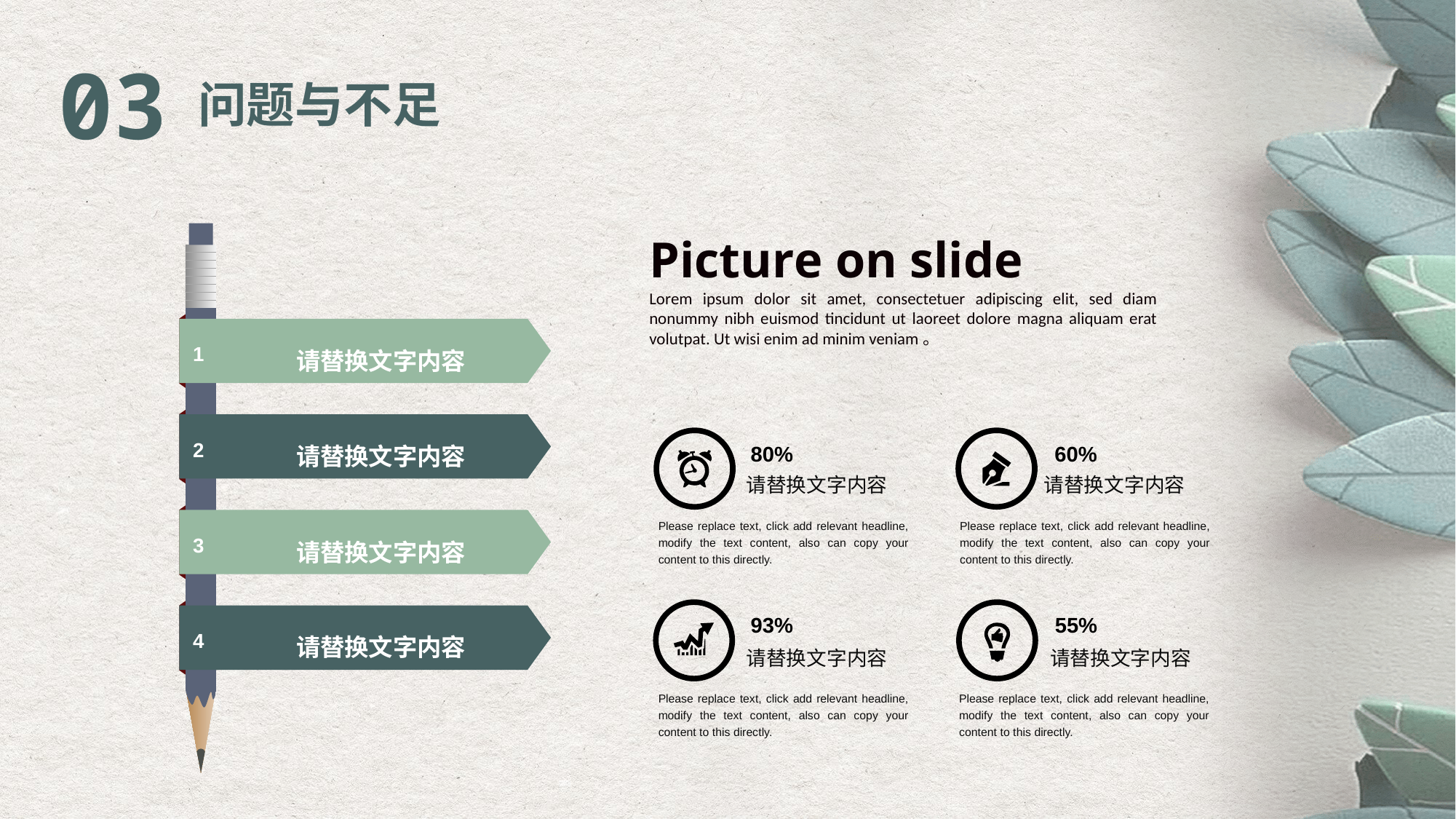

03
问题与不足
Picture on slide

1
请替换文字内容

2
请替换文字内容

3
请替换文字内容

4
请替换文字内容

Lorem ipsum dolor sit amet, consectetuer adipiscing elit, sed diam nonummy nibh euismod tincidunt ut laoreet dolore magna aliquam erat volutpat. Ut wisi enim ad minim veniam。

80%
60%

请替换文字内容
请替换文字内容
Please replace text, click add relevant headline, modify the text content, also can copy your content to this directly.
Please replace text, click add relevant headline, modify the text content, also can copy your content to this directly.

93%
55%

请替换文字内容
请替换文字内容
Please replace text, click add relevant headline, modify the text content, also can copy your content to this directly.
Please replace text, click add relevant headline, modify the text content, also can copy your content to this directly.